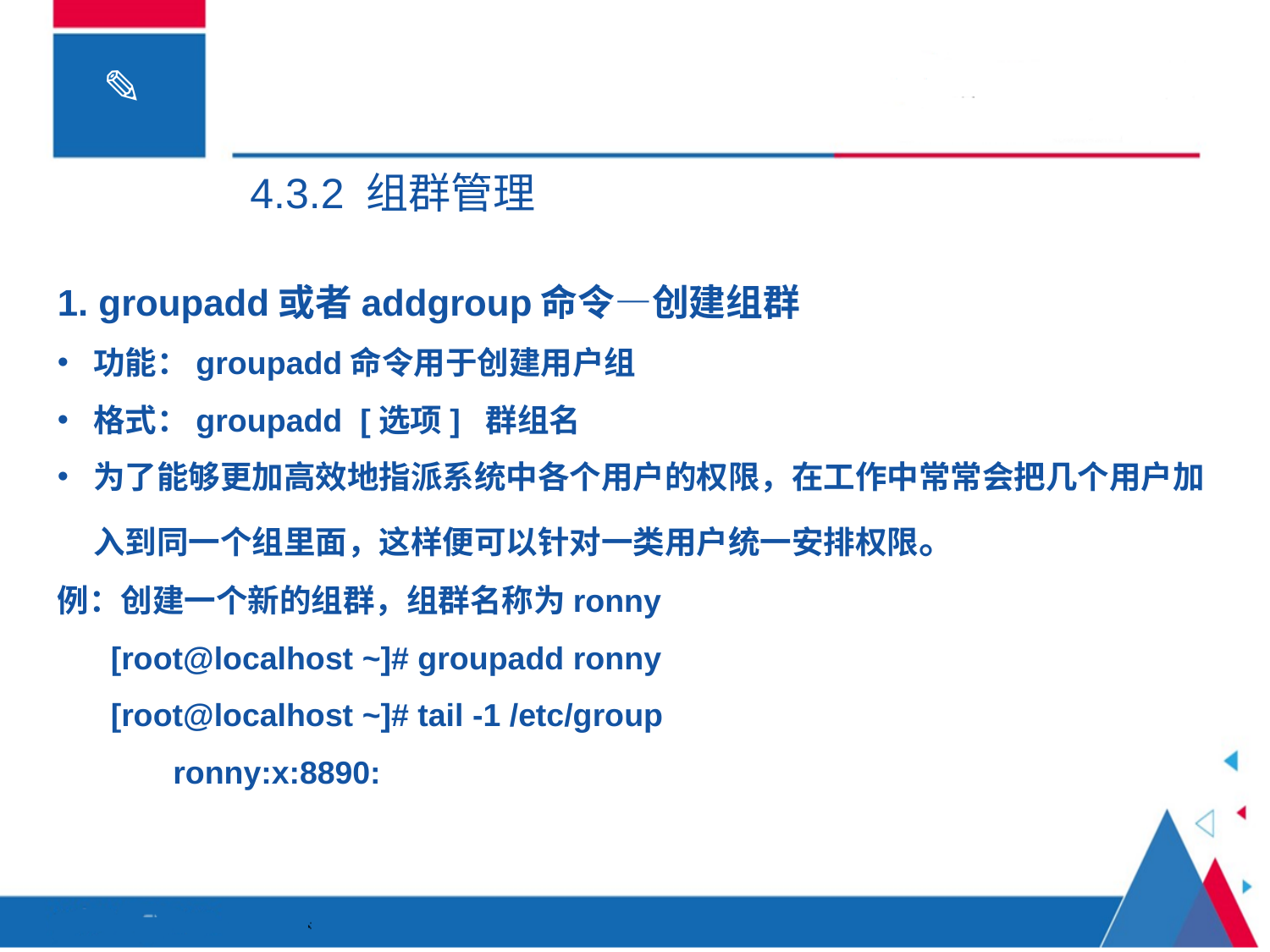

4.3.2 组群管理
1. groupadd或者addgroup命令—创建组群
功能：groupadd命令用于创建用户组
格式：groupadd  [选项]  群组名
为了能够更加高效地指派系统中各个用户的权限，在工作中常常会把几个用户加入到同一个组里面，这样便可以针对一类用户统一安排权限。
例：创建一个新的组群，组群名称为ronny
      [root@localhost ~]# groupadd ronny
      [root@localhost ~]# tail -1 /etc/group
             ronny:x:8890: